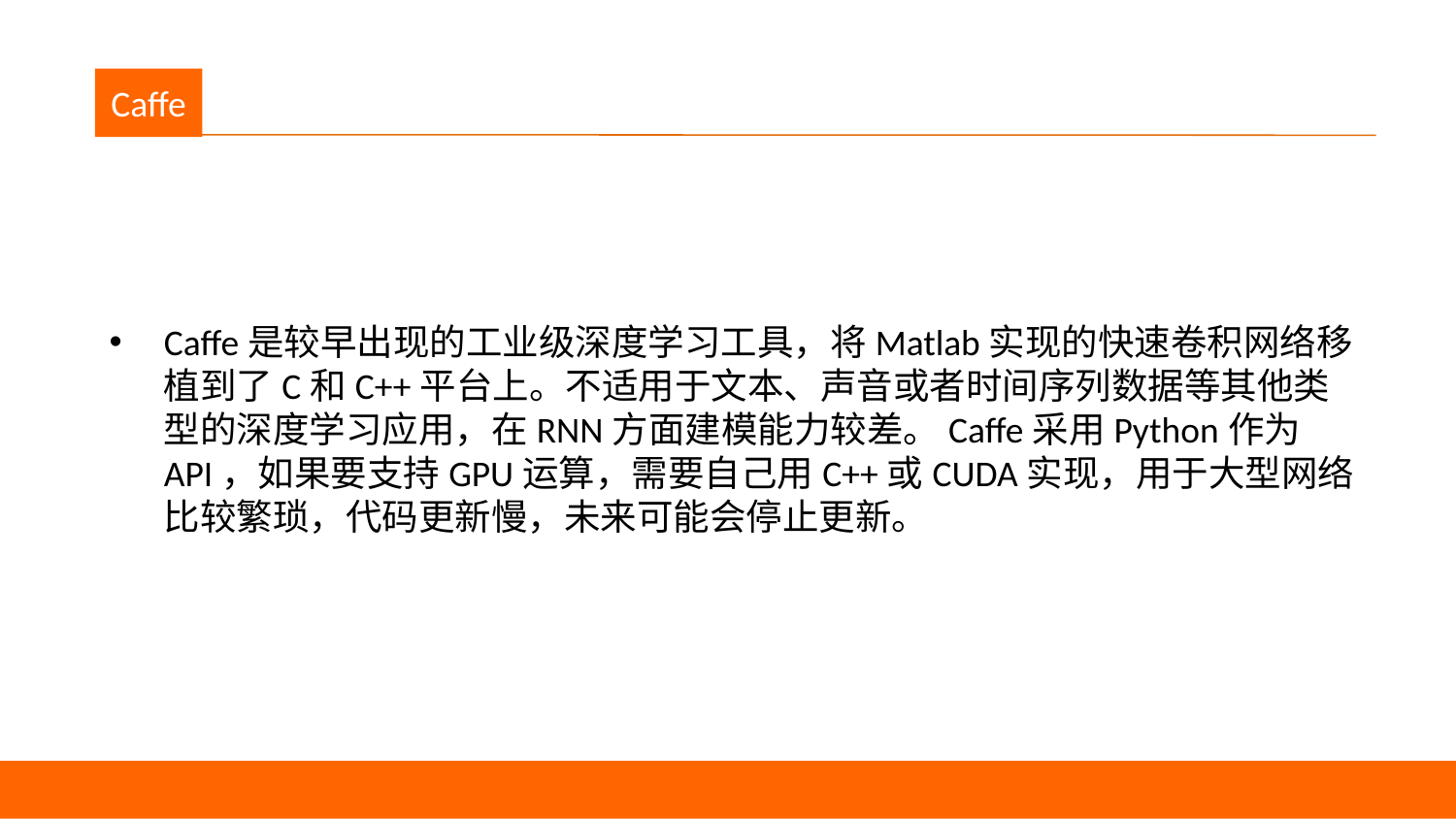

议程
Caffe

Caffe是较早出现的工业级深度学习工具，将Matlab实现的快速卷积网络移植到了C和C++平台上。不适用于文本、声音或者时间序列数据等其他类型的深度学习应用，在RNN方面建模能力较差。Caffe采用Python作为API，如果要支持GPU运算，需要自己用C++或CUDA实现，用于大型网络比较繁琐，代码更新慢，未来可能会停止更新。